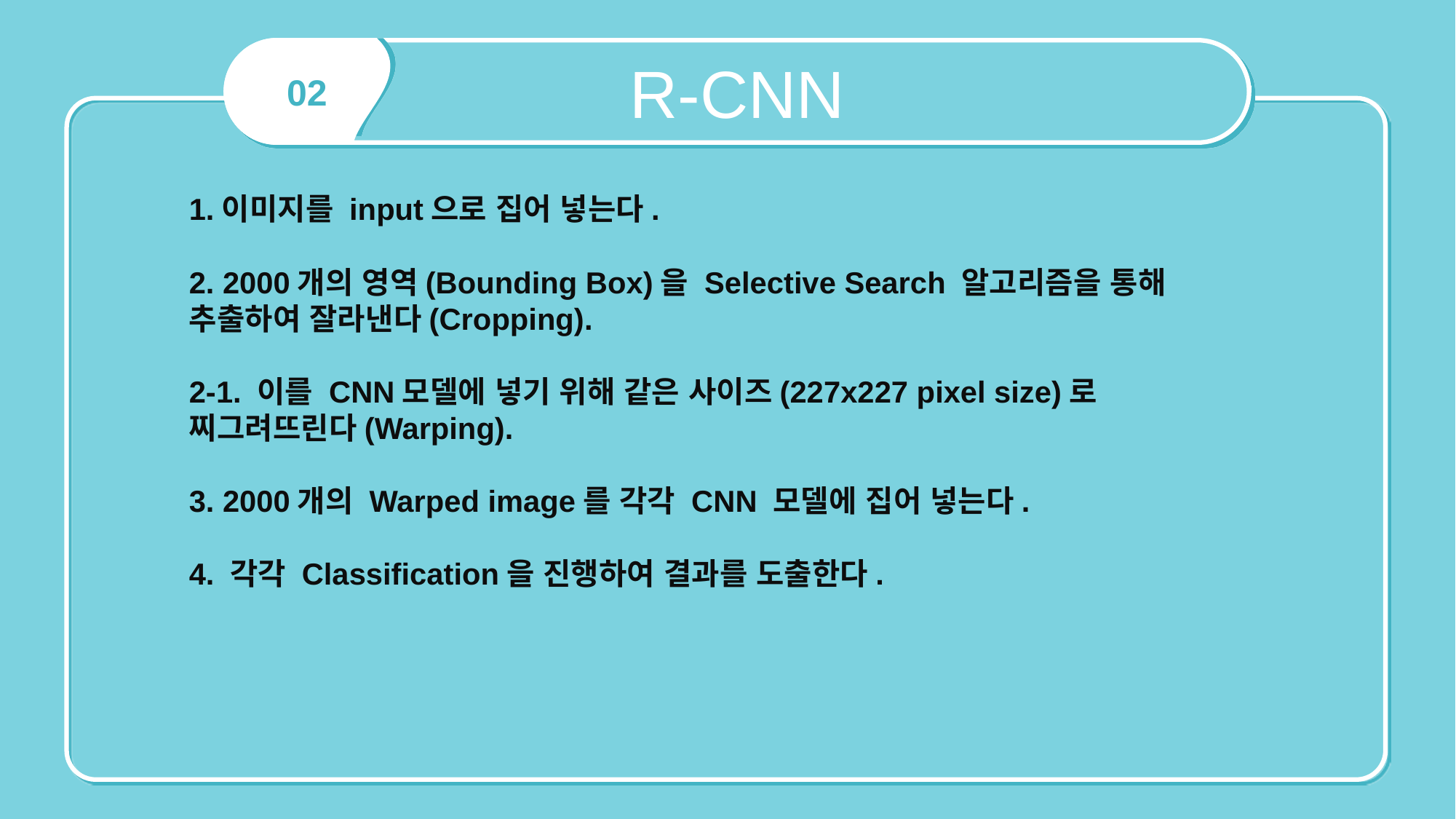

R-CNN
02

1.이미지를 input으로 집어 넣는다.

2. 2000개의 영역(Bounding Box)을 Selective Search 알고리즘을 통해 추출하여 잘라낸다(Cropping).

2-1. 이를 CNN모델에 넣기 위해 같은 사이즈(227x227 pixel size)로 찌그려뜨린다(Warping).

3. 2000개의 Warped image를 각각 CNN 모델에 집어 넣는다.

4. 각각 Classification을 진행하여 결과를 도출한다.